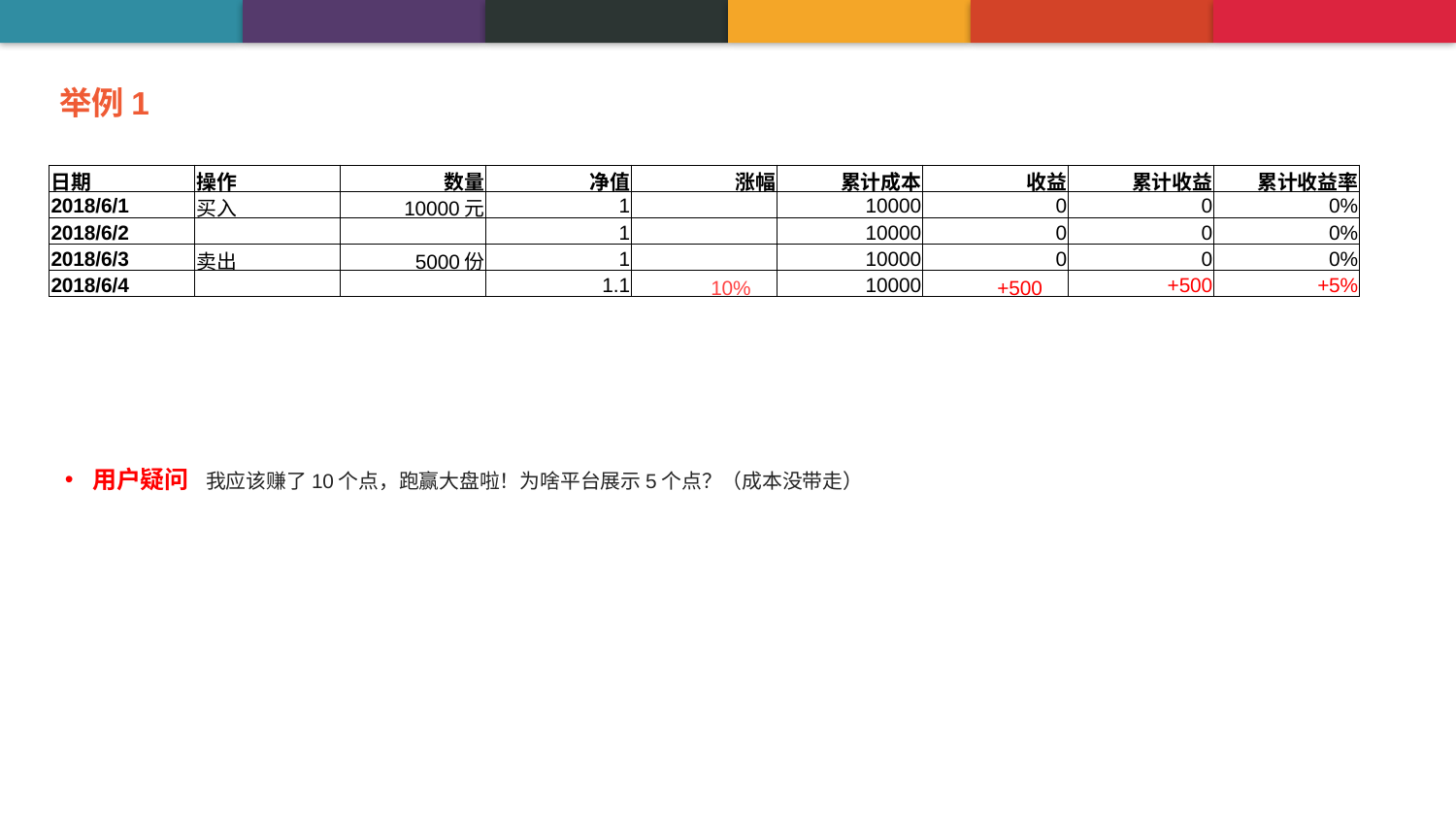

举例1
| 日期 | 操作 | 数量 | 净值 | 涨幅 | 累计成本 | 收益 | 累计收益 | 累计收益率 |
| --- | --- | --- | --- | --- | --- | --- | --- | --- |
| 2018/6/1 | 买入 | 10000元 | 1 |  | 10000 | 0 | 0 | 0% |
| 2018/6/2 |  |  | 1 |  | 10000 | 0 | 0 | 0% |
| 2018/6/3 | 卖出 | 5000份 | 1 |  | 10000 | 0 | 0 | 0% |
| 2018/6/4 |  |  | 1.1 | 10% | 10000 | +500 | +500 | +5% |
用户疑问   我应该赚了10个点，跑赢大盘啦！为啥平台展示5个点？（成本没带走）